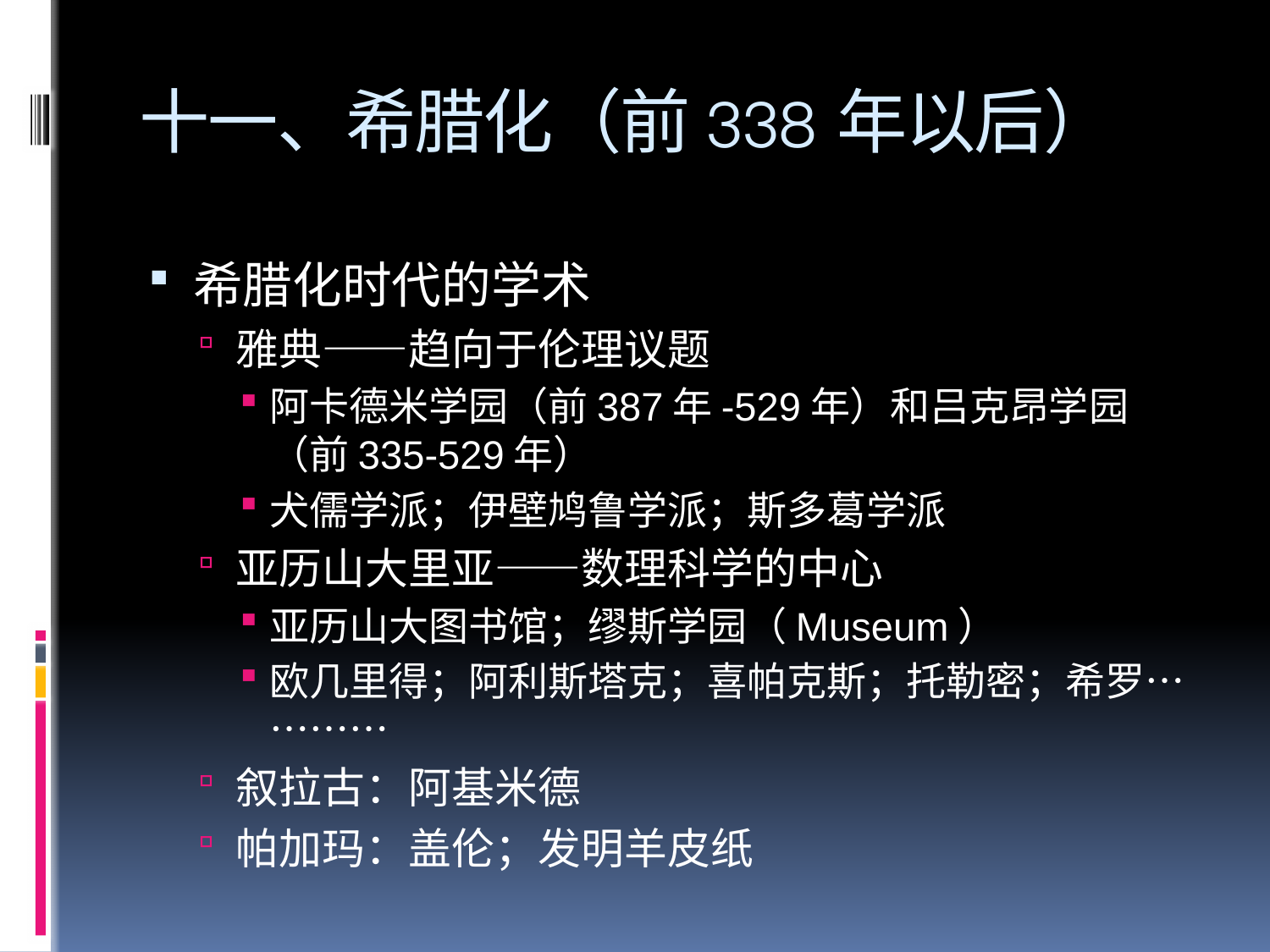

# 十一、希腊化（前338年以后）
希腊化时代的学术
雅典——趋向于伦理议题
阿卡德米学园（前387年-529年）和吕克昂学园（前335-529年）
犬儒学派；伊壁鸠鲁学派；斯多葛学派
亚历山大里亚——数理科学的中心
亚历山大图书馆；缪斯学园（Museum）
欧几里得；阿利斯塔克；喜帕克斯；托勒密；希罗…………
叙拉古：阿基米德
帕加玛：盖伦；发明羊皮纸